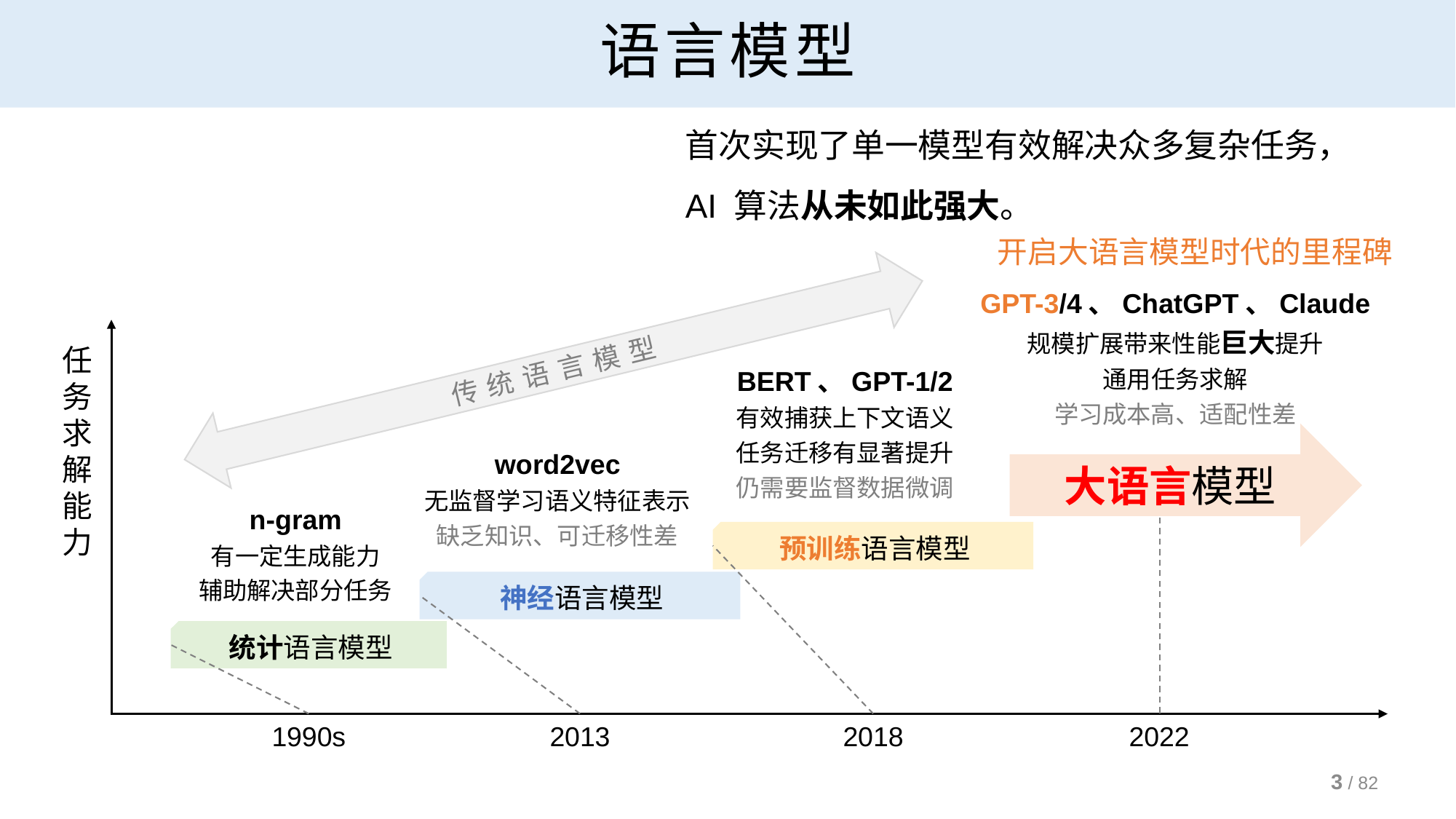

# 语言模型
首次实现了单一模型有效解决众多复杂任务，
AI 算法从未如此强大。
开启大语言模型时代的里程碑
GPT-3/4、ChatGPT、Claude
规模扩展带来性能巨大提升
通用任务求解
学习成本高、适配性差
任务求解能力
BERT、GPT-1/2
有效捕获上下文语义
任务迁移有显著提升
仍需要监督数据微调
大语言模型
word2vec
无监督学习语义特征表示
缺乏知识、可迁移性差
n-gram
有一定生成能力
辅助解决部分任务
预训练语言模型
神经语言模型
统计语言模型
1990s
2013
2018
2022
传统语言模型
3 / 82